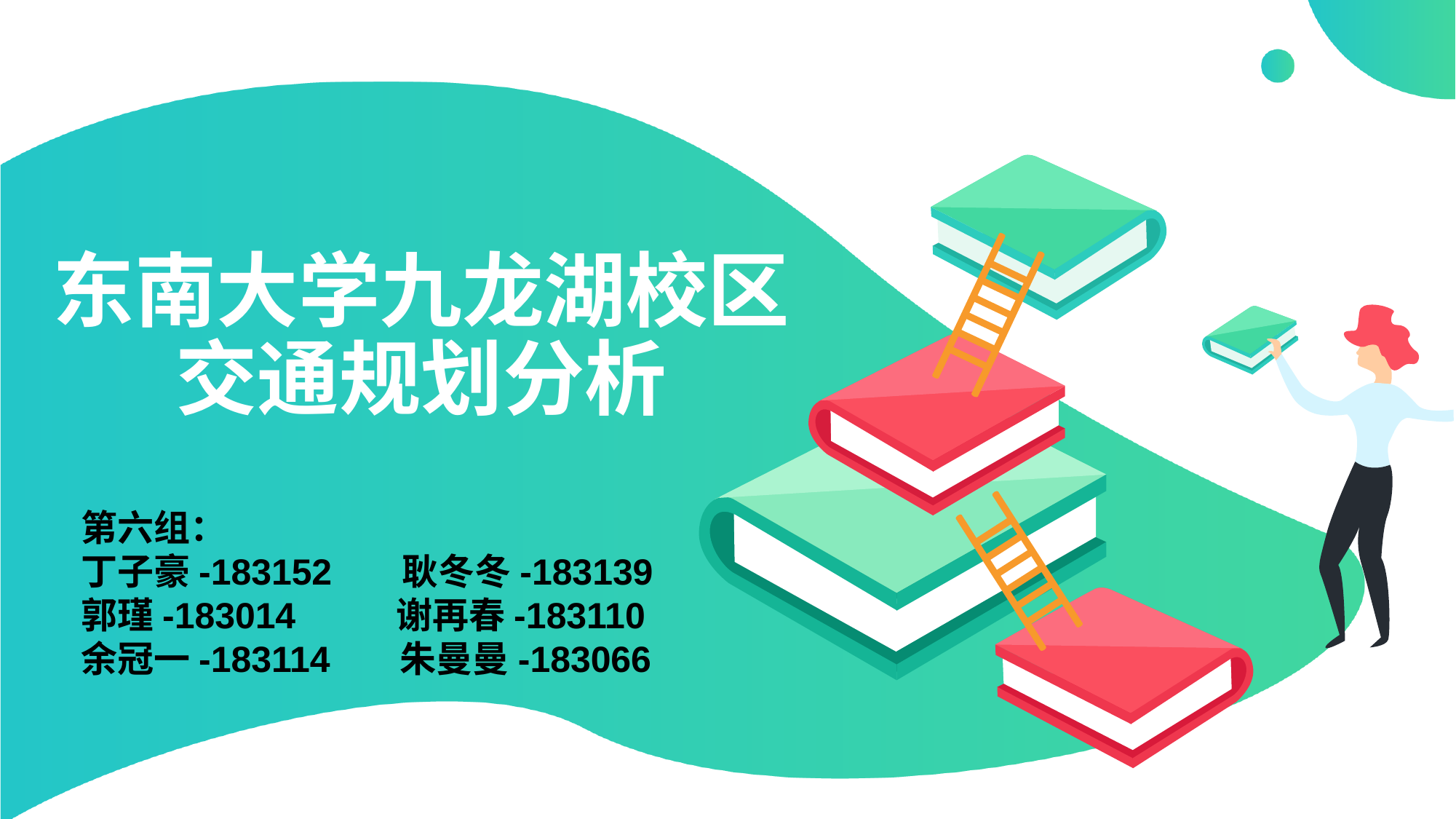

# 东南大学九龙湖校区交通规划分析
第六组：
丁子豪-183152      耿冬冬-183139
郭瑾-183014         谢再春-183110
余冠一-183114      朱曼曼-183066